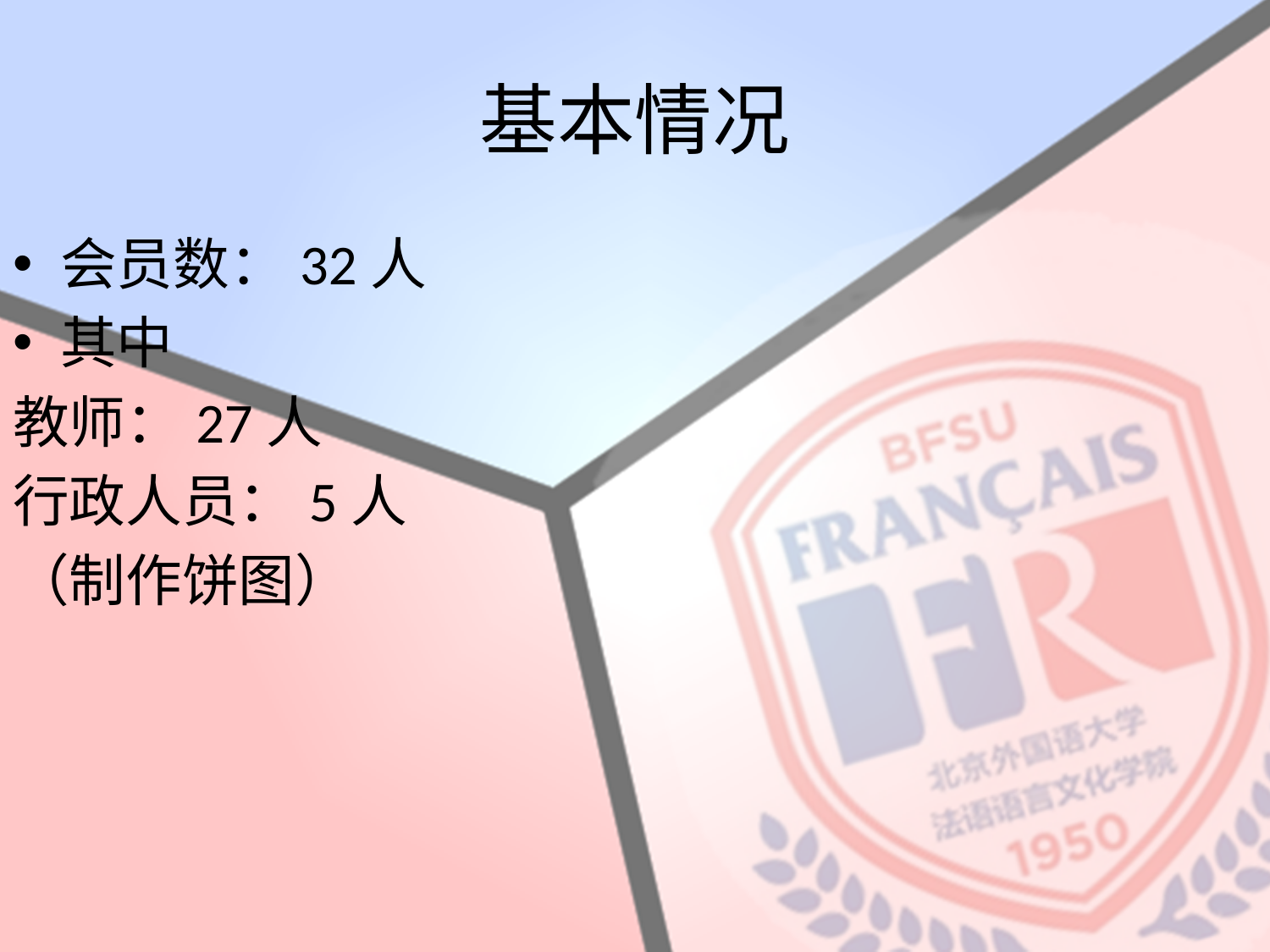

# 基本情况
会员数：32人
其中
教师：27人
行政人员：5人
（制作饼图）